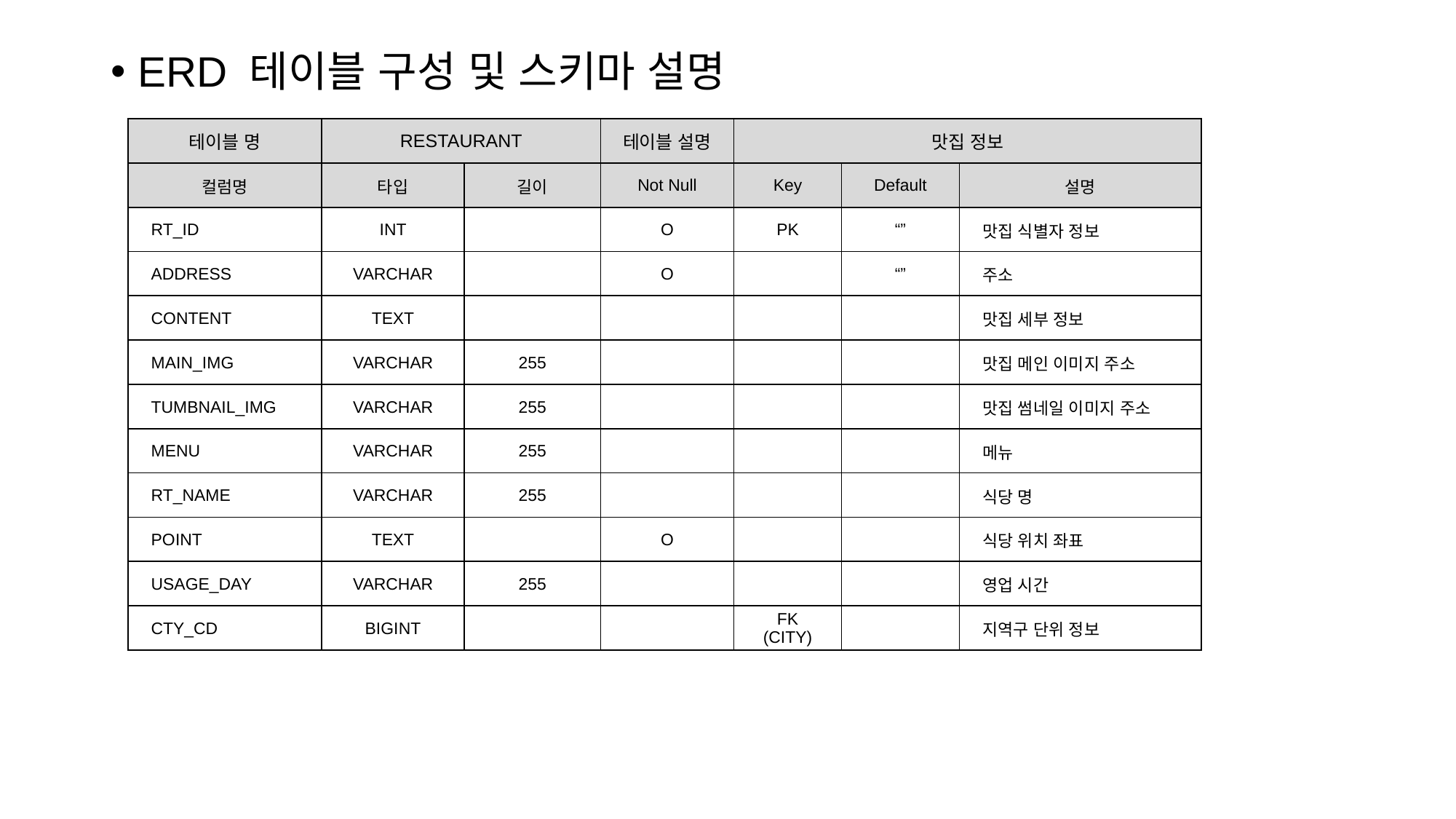

ERD 테이블 구성 및 스키마 설명
| 테이블 명 | RESTAURANT | URI | 테이블 설명 | 맛집 정보 |  |  |
| --- | --- | --- | --- | --- | --- | --- |
| 컬럼명 | 타입 | 길이 | Not Null | Key | Default | 설명 |
| RT\_ID | INT |  | O | PK | “” | 맛집 식별자 정보 |
| ADDRESS | VARCHAR |  | O |  | “” | 주소 |
| CONTENT | TEXT |  |  |  |  | 맛집 세부 정보 |
| MAIN\_IMG | VARCHAR | 255 |  |  |  | 맛집 메인 이미지 주소 |
| TUMBNAIL\_IMG | VARCHAR | 255 |  |  |  | 맛집 썸네일 이미지 주소 |
| MENU | VARCHAR | 255 |  |  |  | 메뉴 |
| RT\_NAME | VARCHAR | 255 |  |  |  | 식당 명 |
| POINT | TEXT |  | O |  |  | 식당 위치 좌표 |
| USAGE\_DAY | VARCHAR | 255 |  |  |  | 영업 시간 |
| CTY\_CD | BIGINT |  |  | FK (CITY) |  | 지역구 단위 정보 |